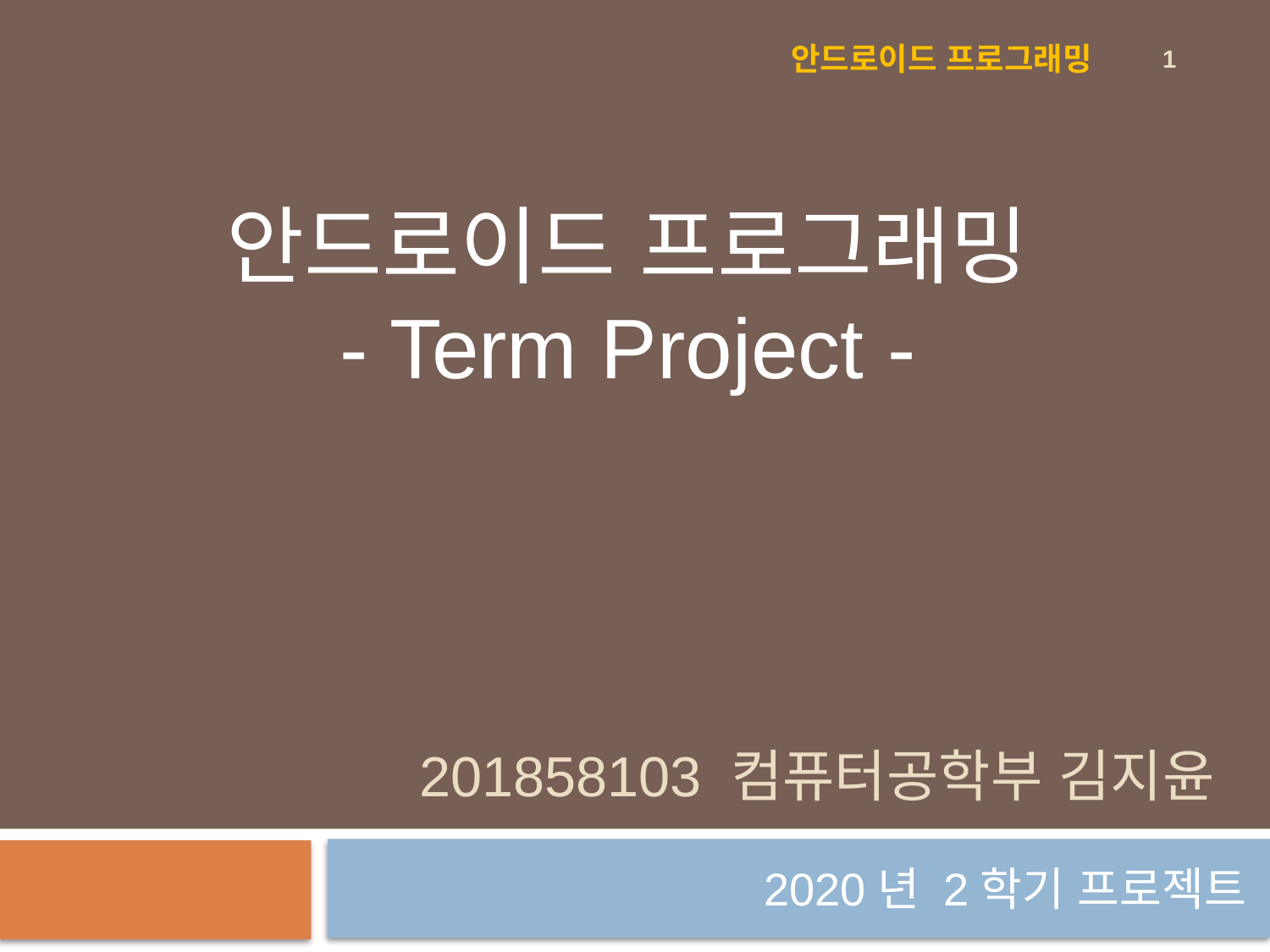

1
안드로이드 프로그래밍
안드로이드 프로그래밍
- Term Project -
# 201858103 컴퓨터공학부 김지윤
2020년 2학기 프로젝트